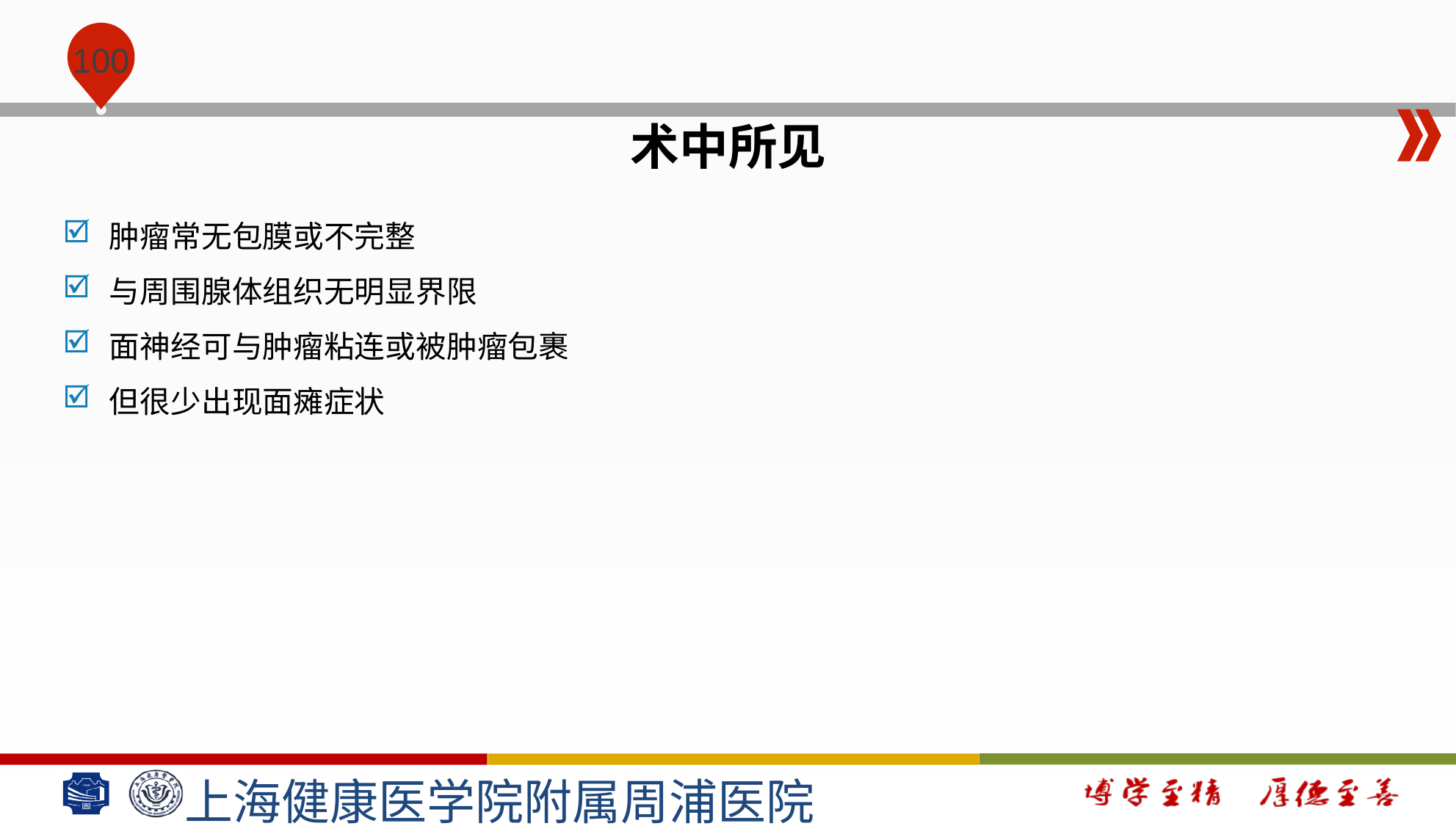

#

术中所见
肿瘤常无包膜或不完整
与周围腺体组织无明显界限
面神经可与肿瘤粘连或被肿瘤包裹
但很少出现面瘫症状